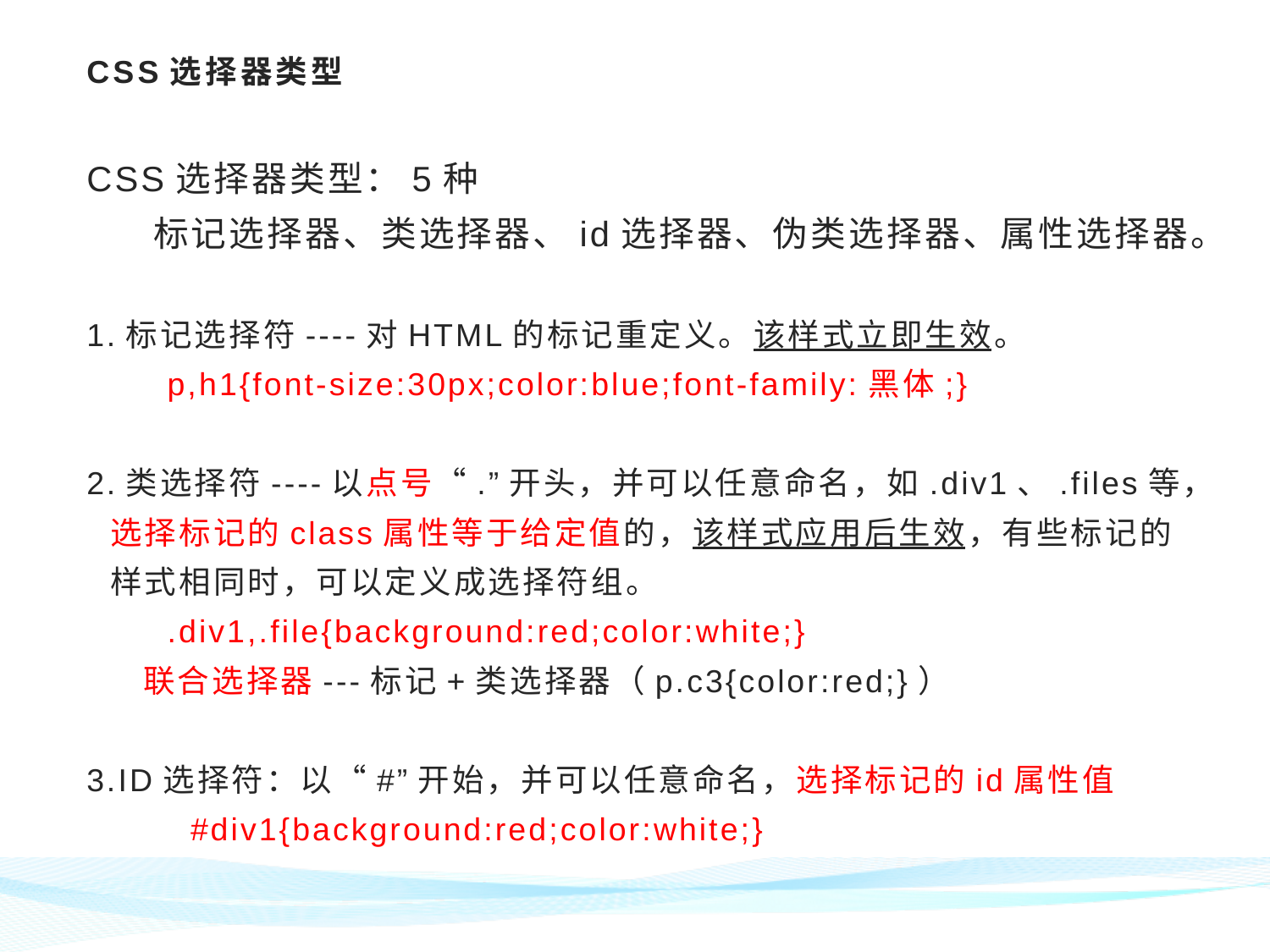

# CSS选择器类型
CSS选择器类型：5种
 标记选择器、类选择器、id选择器、伪类选择器、属性选择器。

1.标记选择符----对HTML的标记重定义。该样式立即生效。
       p,h1{font-size:30px;color:blue;font-family:黑体;}

2.类选择符----以点号“.”开头，并可以任意命名，如.div1、.files等，选择标记的class属性等于给定值的，该样式应用后生效，有些标记的样式相同时，可以定义成选择符组。
       .div1,.file{background:red;color:white;}
     联合选择器---标记+类选择器（p.c3{color:red;}）

3.ID选择符：以“#”开始，并可以任意命名，选择标记的id属性值
         #div1{background:red;color:white;}